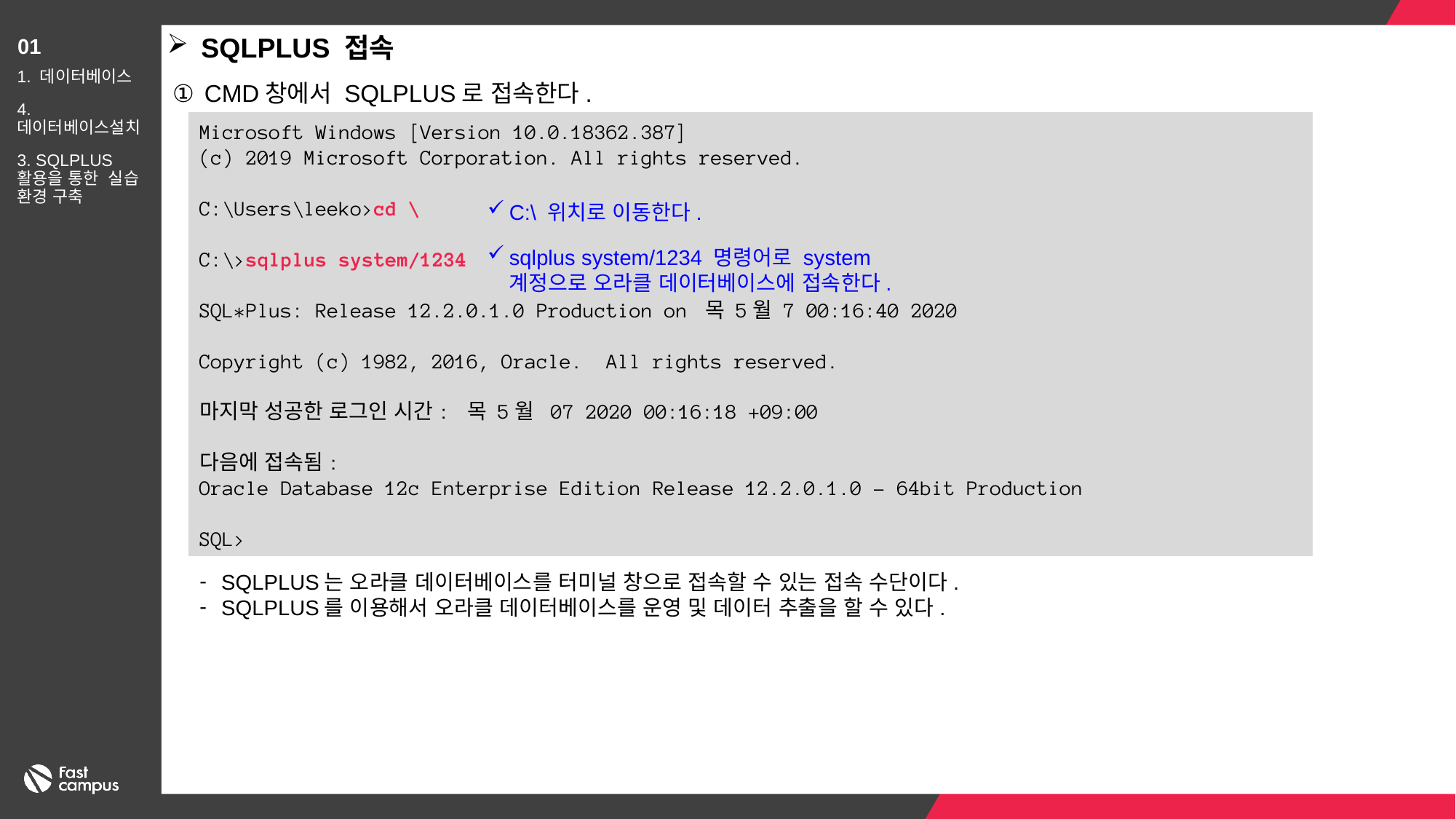

SQLPLUS 접속
01
1. 데이터베이스
4. 데이터베이스설치
3. SQLPLUS 활용을 통한  실습 환경 구축
CMD창에서 SQLPLUS로 접속한다.
Microsoft Windows [Version 10.0.18362.387]
(c) 2019 Microsoft Corporation. All rights reserved.

C:\Users\leeko>cd \

C:\>sqlplus system/1234

SQL*Plus: Release 12.2.0.1.0 Production on 목 5월 7 00:16:40 2020

Copyright (c) 1982, 2016, Oracle.  All rights reserved.

마지막 성공한 로그인 시간: 목 5월  07 2020 00:16:18 +09:00

다음에 접속됨:
Oracle Database 12c Enterprise Edition Release 12.2.0.1.0 - 64bit Production

SQL>
C:\ 위치로 이동한다.
sqlplus system/1234 명령어로 system 계정으로 오라클 데이터베이스에 접속한다.
SQLPLUS는 오라클 데이터베이스를 터미널 창으로 접속할 수 있는 접속 수단이다.
SQLPLUS를 이용해서 오라클 데이터베이스를 운영 및 데이터 추출을 할 수 있다.